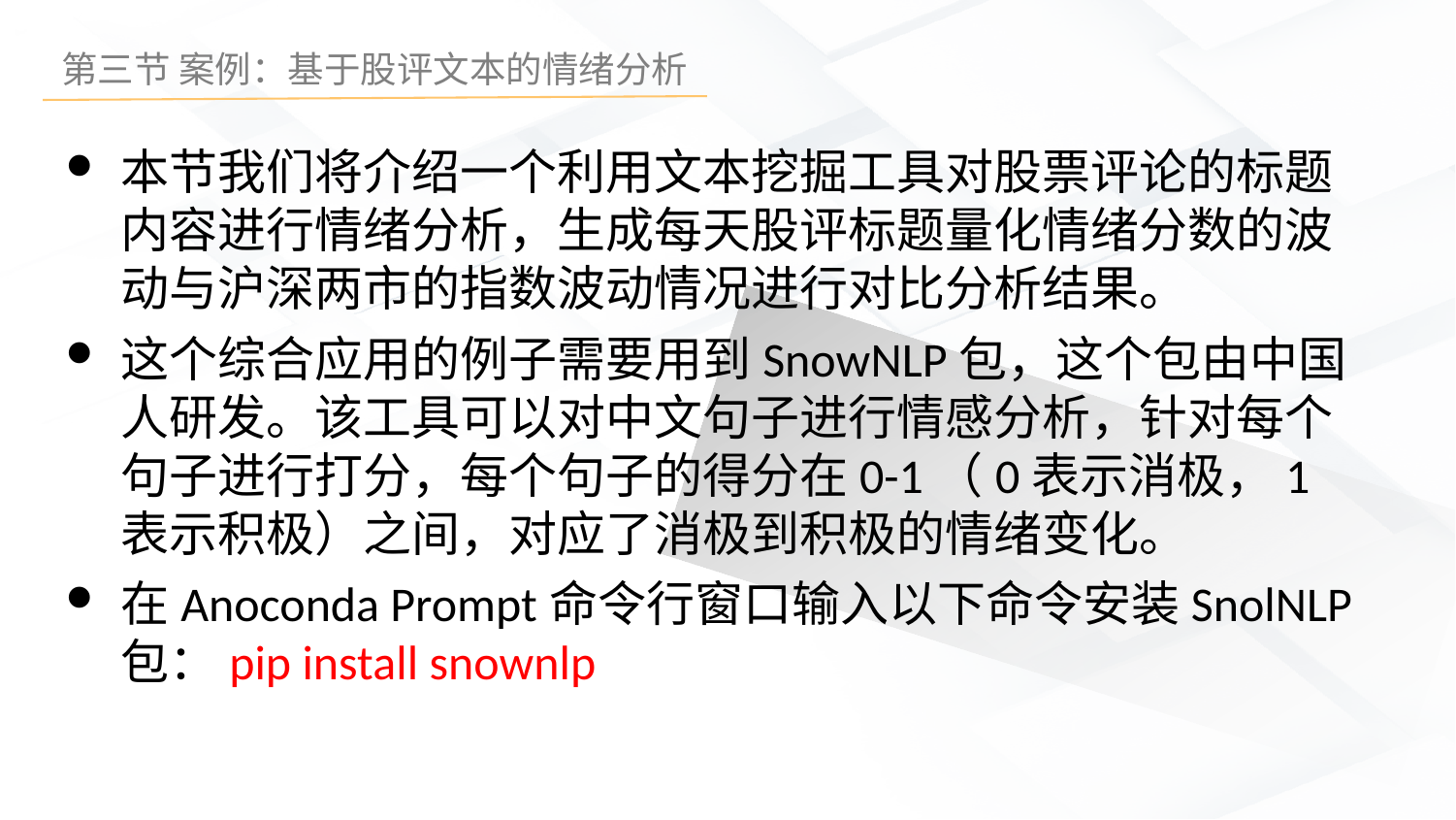

本节我们将介绍一个利用文本挖掘工具对股票评论的标题内容进行情绪分析，生成每天股评标题量化情绪分数的波动与沪深两市的指数波动情况进行对比分析结果。
这个综合应用的例子需要用到SnowNLP包，这个包由中国人研发。该工具可以对中文句子进行情感分析，针对每个句子进行打分，每个句子的得分在0-1（0表示消极，1表示积极）之间，对应了消极到积极的情绪变化。
在Anoconda Prompt命令行窗口输入以下命令安装SnolNLP包：pip install snownlp